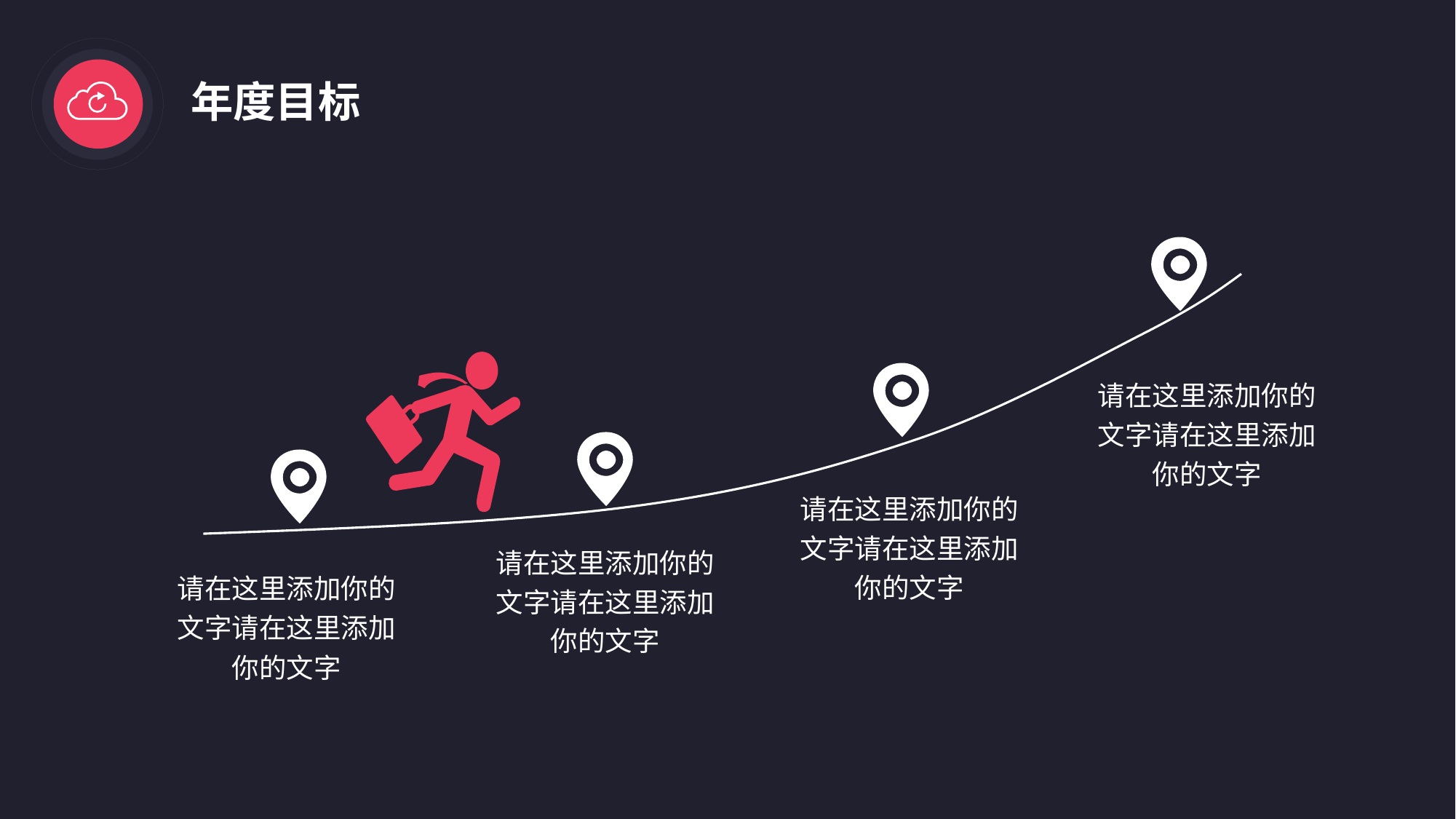

年度目标

请在这里添加你的文字请在这里添加你的文字

请在这里添加你的文字请在这里添加你的文字

请在这里添加你的文字请在这里添加你的文字

请在这里添加你的文字请在这里添加你的文字